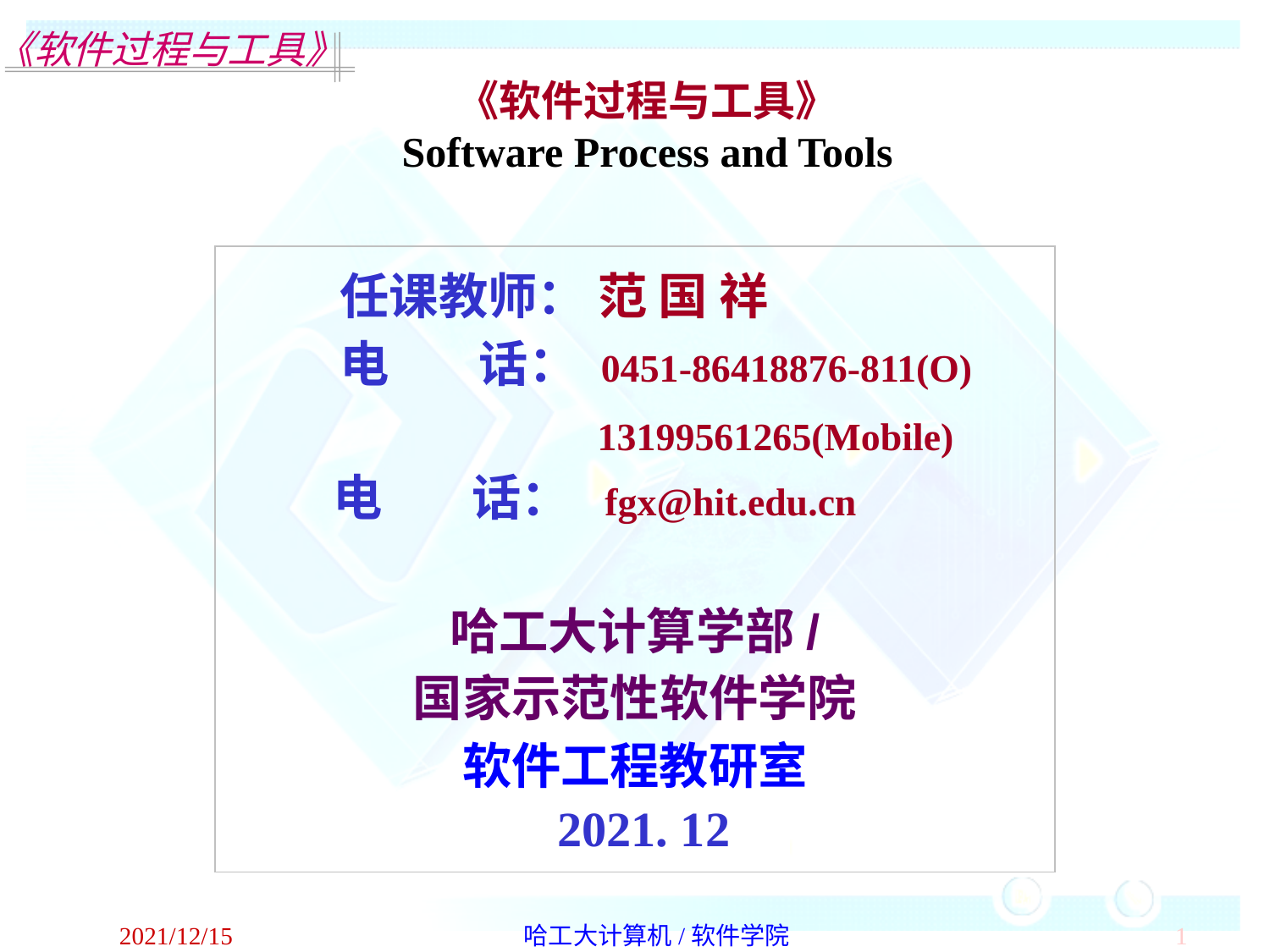

《软件过程与工具》
Software Process and Tools
         任课教师： 范 国 祥
         电        话： 0451-86418876-811(O)
                                      13199561265(Mobile)
          电        话：  fgx@hit.edu.cn

哈工大计算学部/
国家示范性软件学院
软件工程教研室
 2021. 12